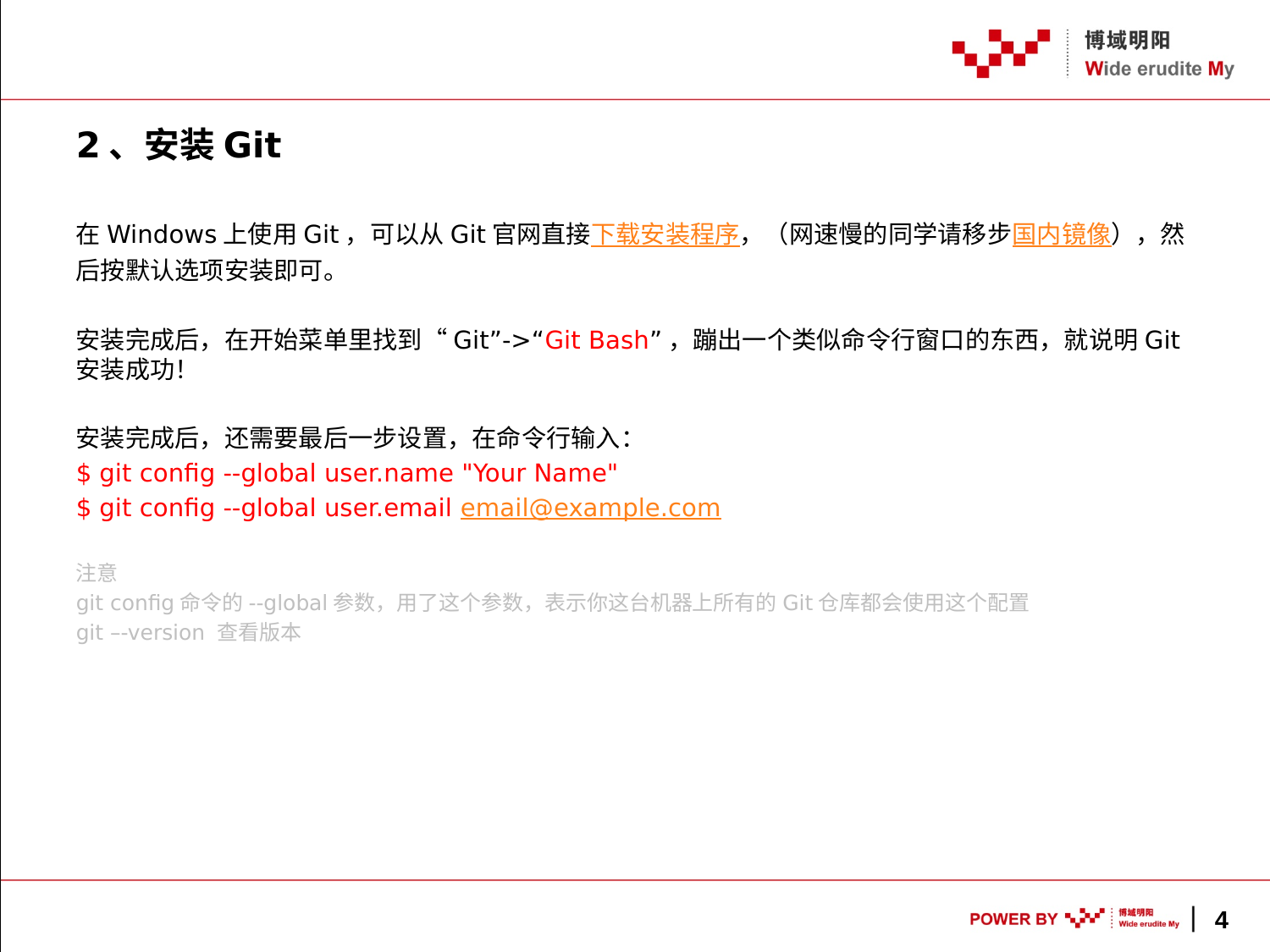

2、安装Git

在Windows上使用Git，可以从Git官网直接下载安装程序，（网速慢的同学请移步国内镜像），然后按默认选项安装即可。

安装完成后，在开始菜单里找到“Git”->“Git Bash”，蹦出一个类似命令行窗口的东西，就说明Git安装成功！

安装完成后，还需要最后一步设置，在命令行输入：
$ git config --global user.name "Your Name"
$ git config --global user.email email@example.com

注意
git config命令的--global参数，用了这个参数，表示你这台机器上所有的Git仓库都会使用这个配置
git –-version 查看版本
4